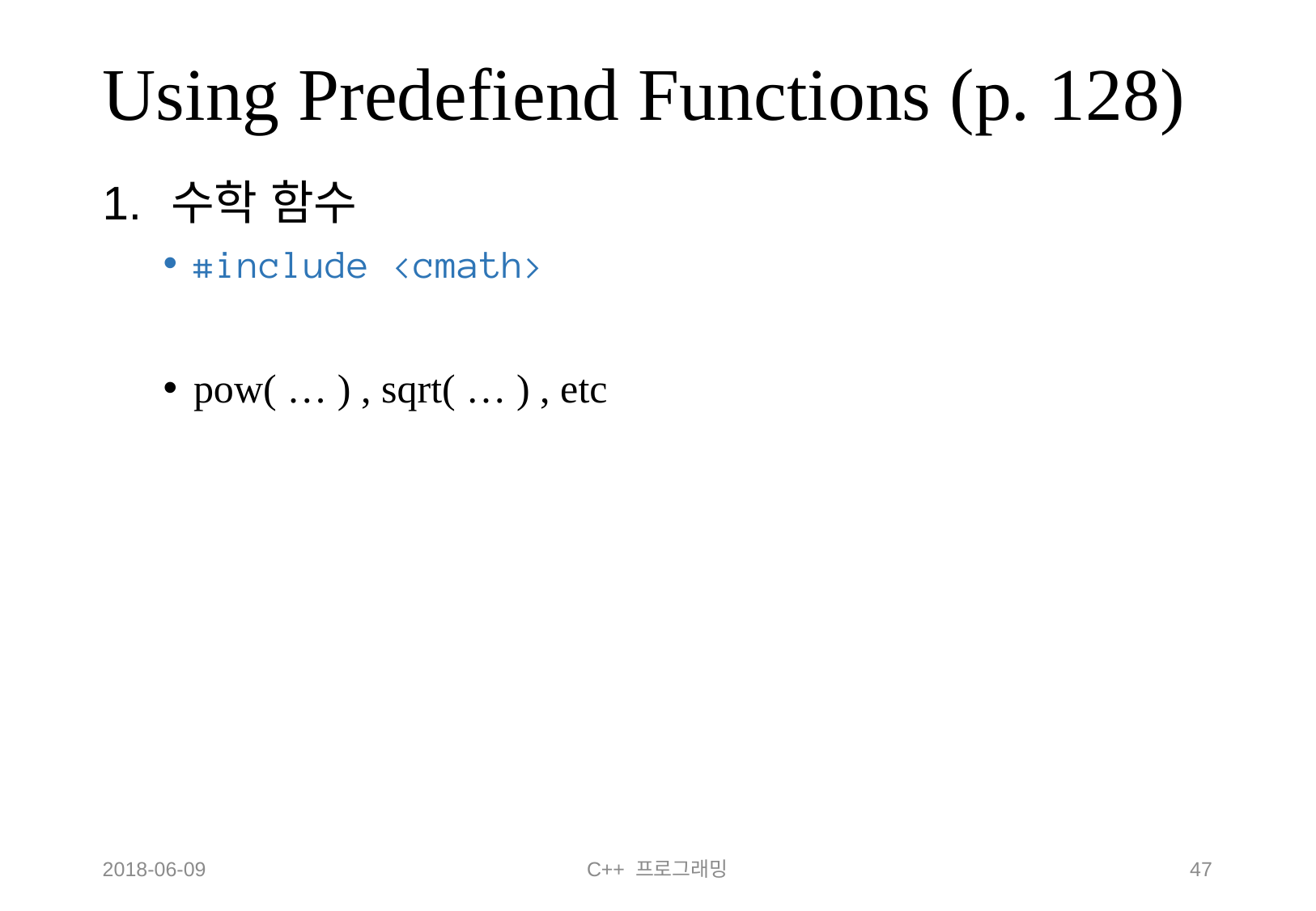

# Using Predefiend Functions (p. 128)
수학 함수
#include <cmath>

pow( … ) , sqrt( … ) , etc

2018-06-09
C++ 프로그래밍
47